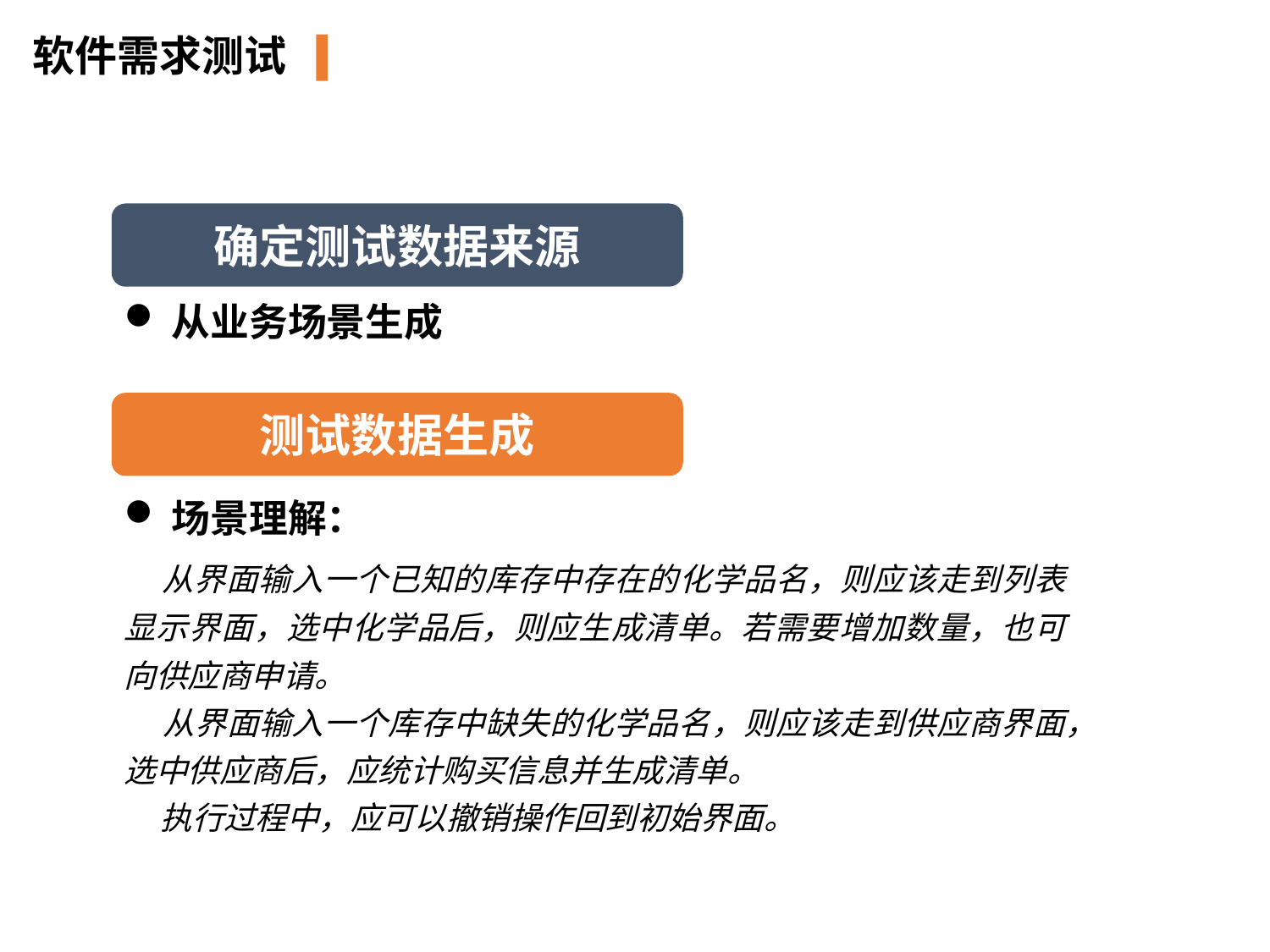

软件需求测试

确定测试数据来源
从业务场景生成
测试数据生成
场景理解：
   从界面输入一个已知的库存中存在的化学品名，则应该走到列表显示界面，选中化学品后，则应生成清单。若需要增加数量，也可向供应商申请。
    从界面输入一个库存中缺失的化学品名，则应该走到供应商界面，选中供应商后，应统计购买信息并生成清单。
    执行过程中，应可以撤销操作回到初始界面。